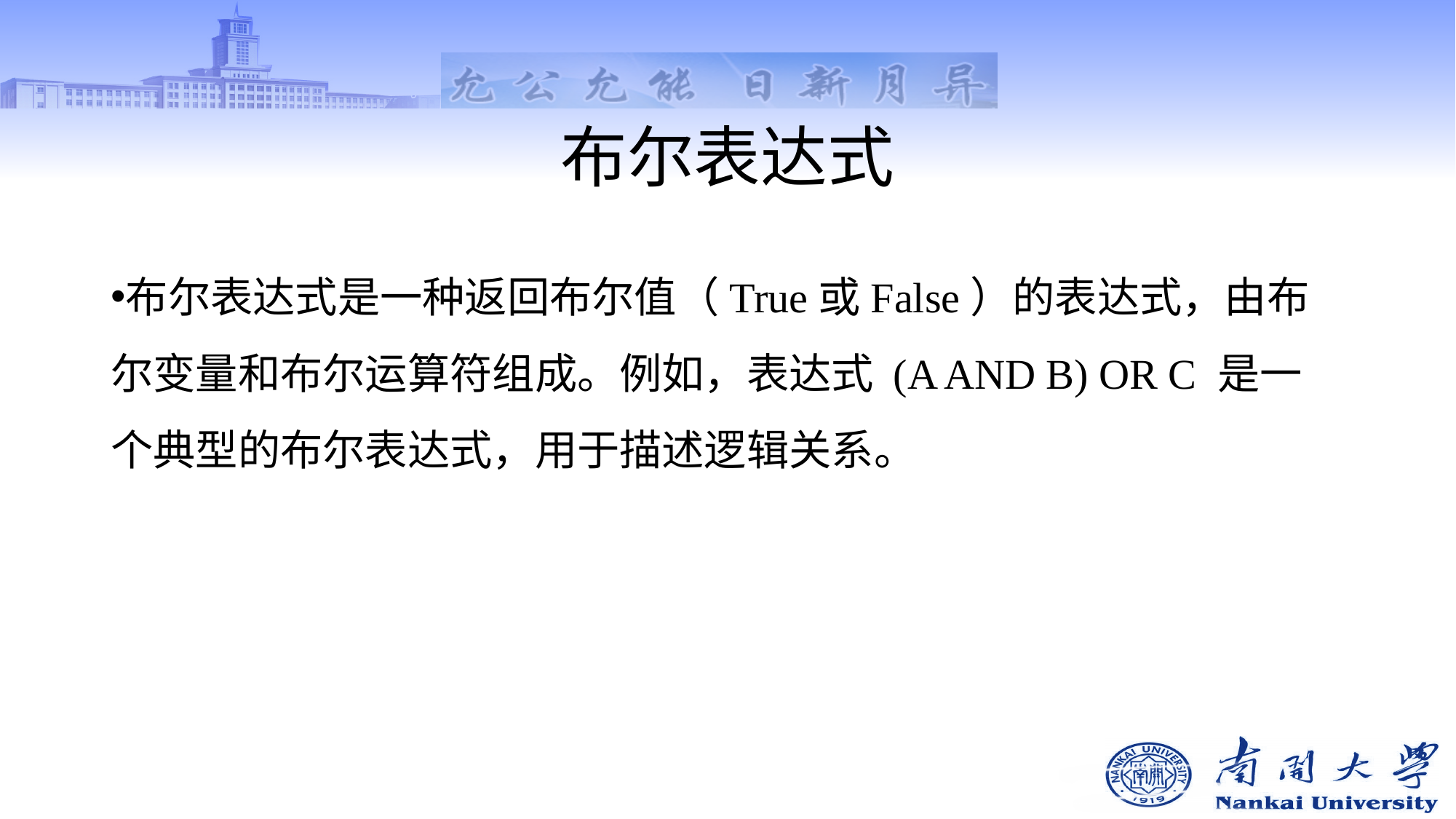

# 布尔表达式
布尔表达式是一种返回布尔值（True或False）的表达式，由布尔变量和布尔运算符组成。例如，表达式 (A AND B) OR C 是一个典型的布尔表达式，用于描述逻辑关系。